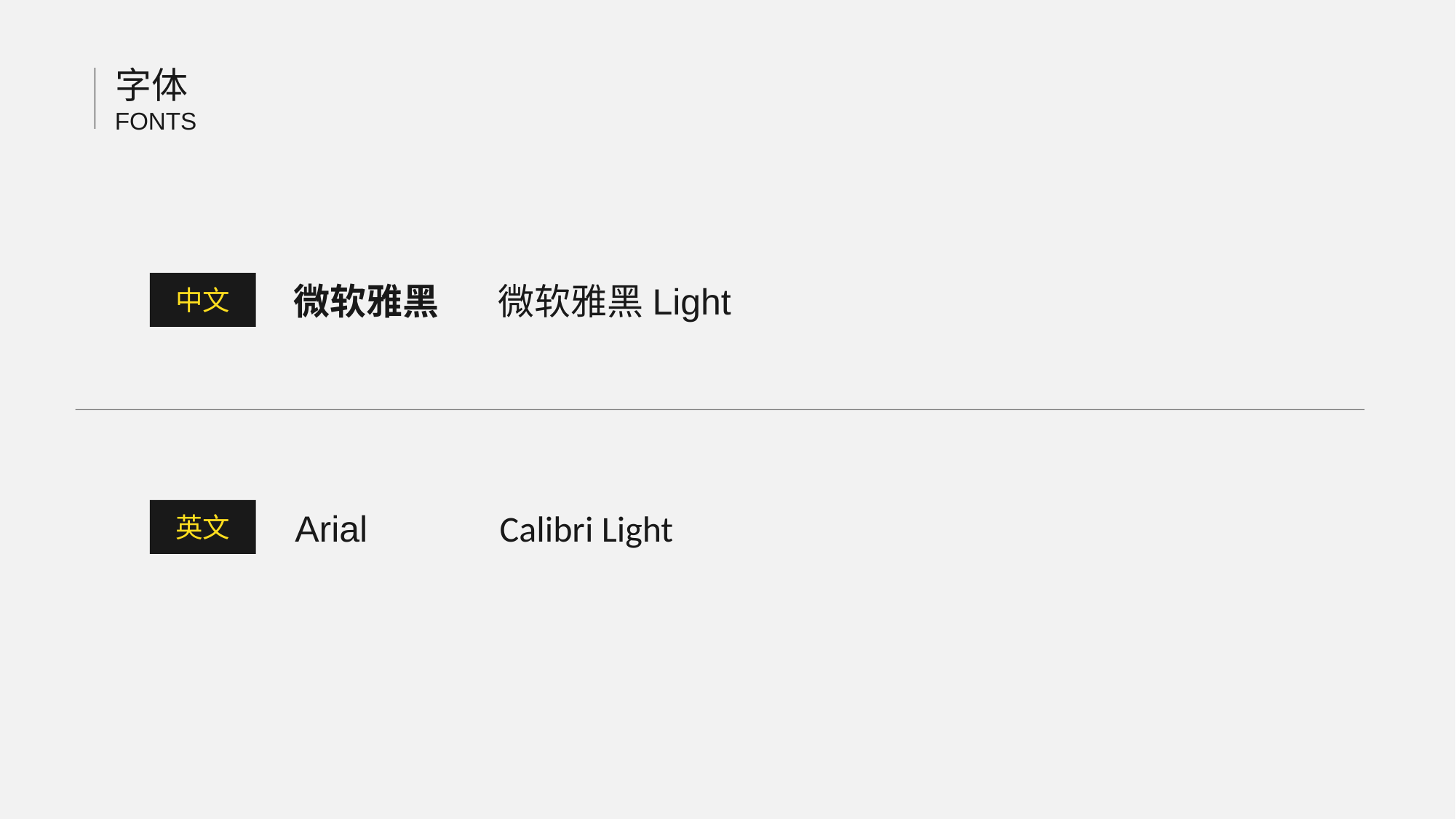

字体
FONTS
中文
微软雅黑
微软雅黑Light
英文
Arial
Calibri Light